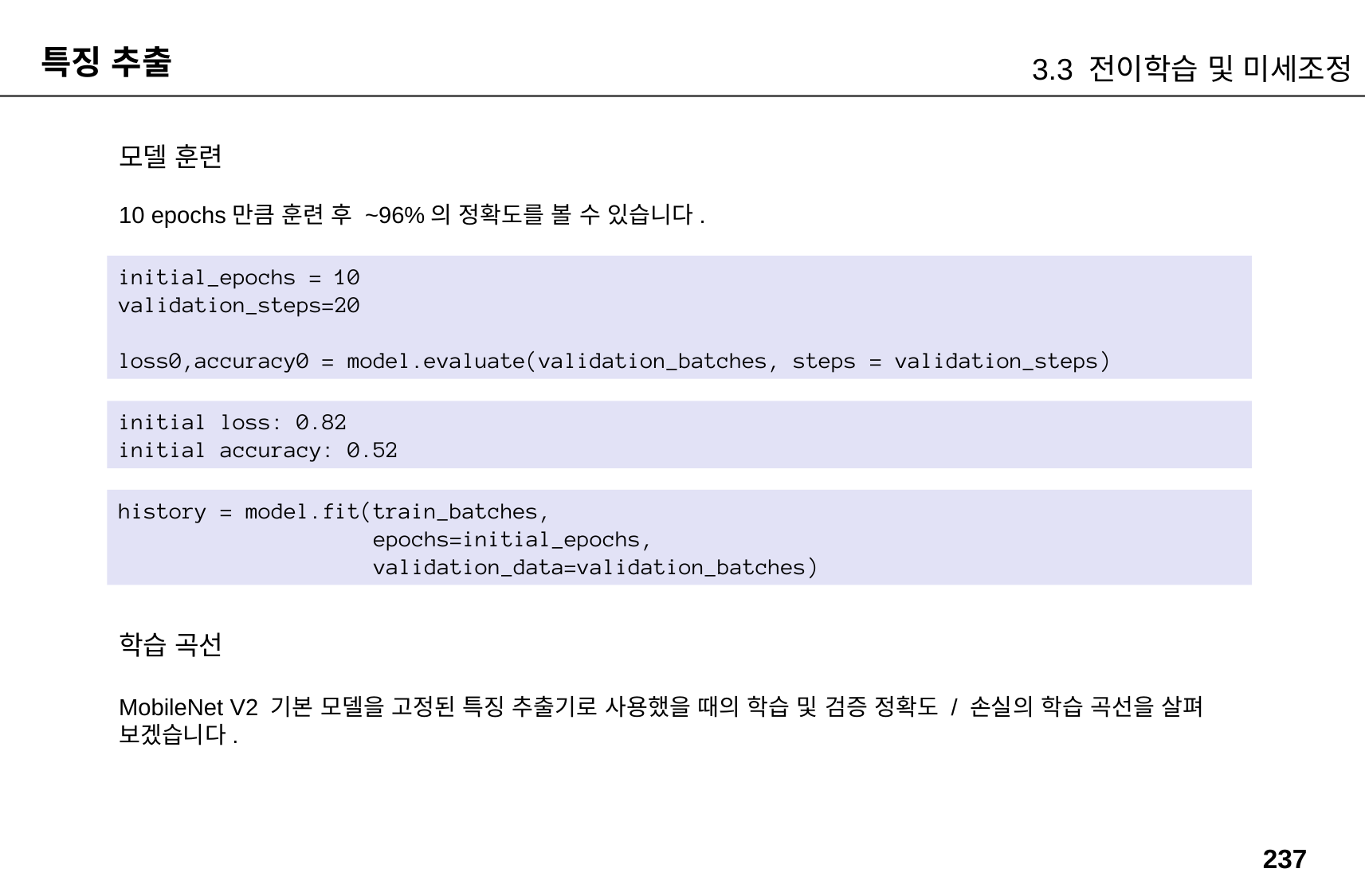

특징 추출
3.3 전이학습 및 미세조정
모델 훈련

10 epochs만큼 훈련 후 ~96%의 정확도를 볼 수 있습니다.
initial_epochs = 10
validation_steps=20

loss0,accuracy0 = model.evaluate(validation_batches, steps = validation_steps)
initial loss: 0.82
initial accuracy: 0.52
history = model.fit(train_batches,
                    epochs=initial_epochs,
                    validation_data=validation_batches)
학습 곡선

MobileNet V2 기본 모델을 고정된 특징 추출기로 사용했을 때의 학습 및 검증 정확도 / 손실의 학습 곡선을 살펴 보겠습니다.